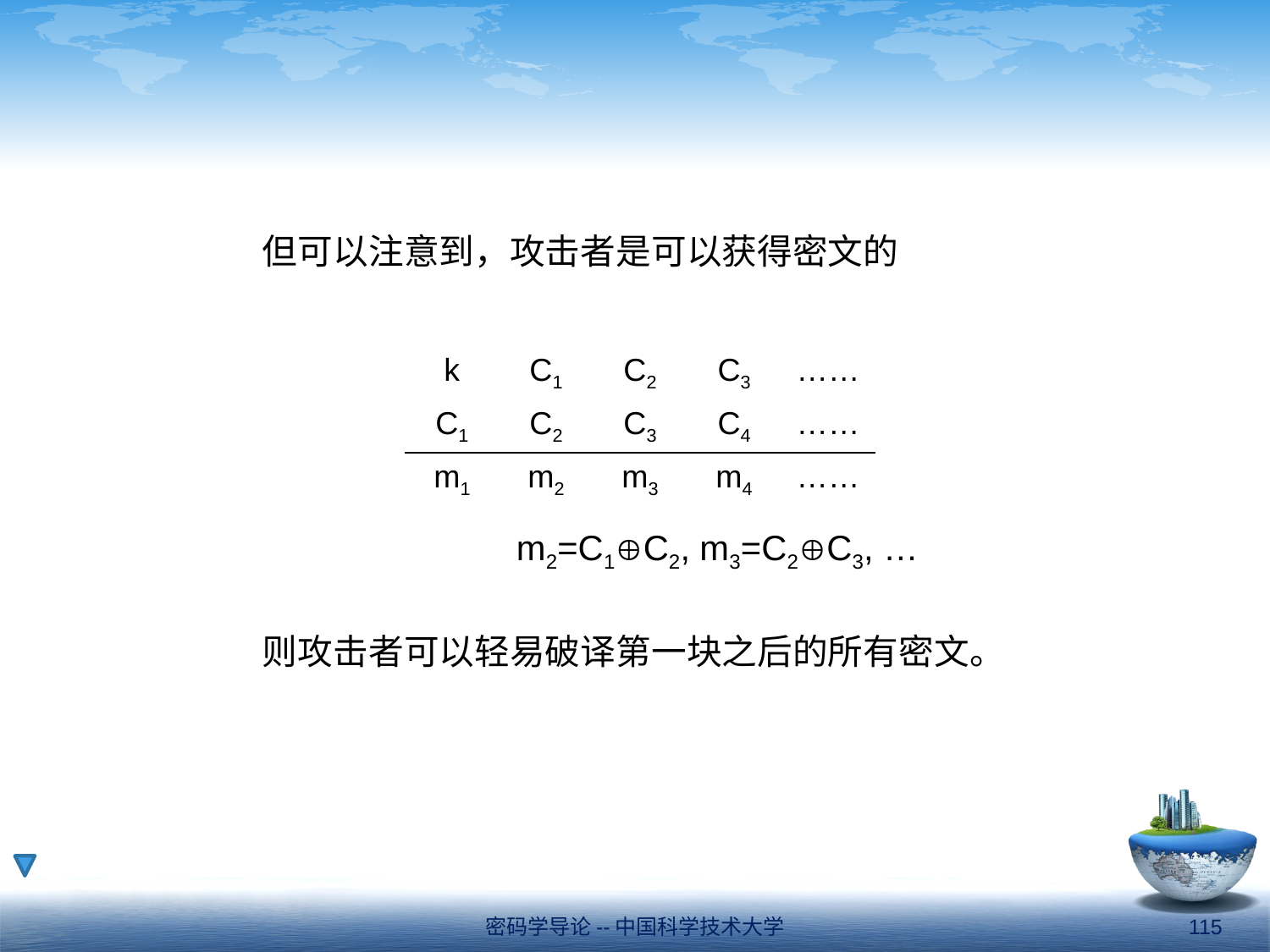

#

但可以注意到，攻击者是可以获得密文的

		m2=C1⊕C2, m3=C2⊕C3, …

则攻击者可以轻易破译第一块之后的所有密文。

| k | C1 | C2 | C3 | …… |
| --- | --- | --- | --- | --- |
| C1 | C2 | C3 | C4 | …… |
| m1 | m2 | m3 | m4 | …… |

密码学导论--中国科学技术大学
115